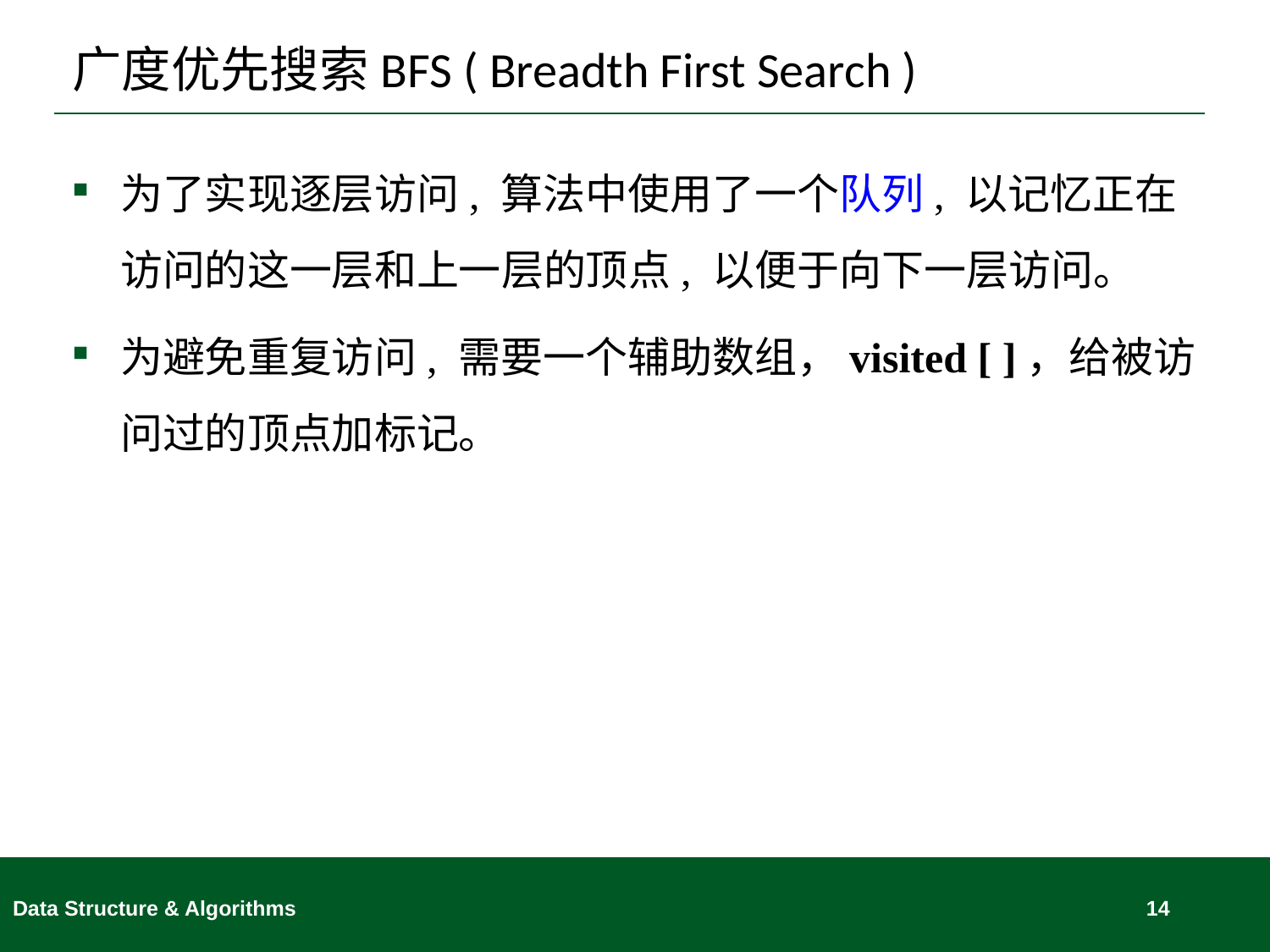

# 广度优先搜索BFS ( Breadth First Search )
为了实现逐层访问, 算法中使用了一个队列, 以记忆正在访问的这一层和上一层的顶点, 以便于向下一层访问。
为避免重复访问, 需要一个辅助数组，visited [ ]，给被访问过的顶点加标记。
Data Structure & Algorithms
14